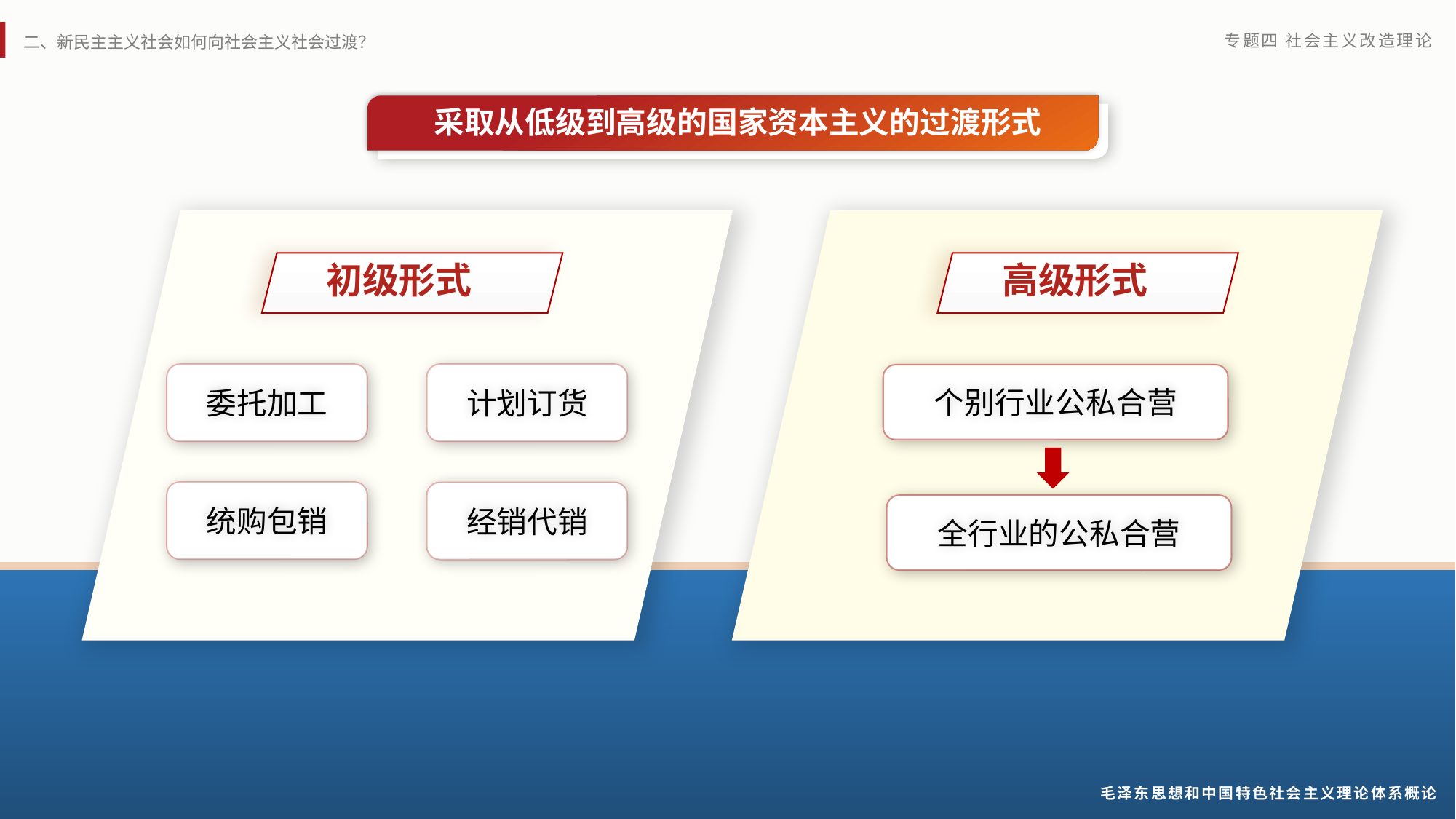

采取从低级到高级的国家资本主义的过渡形式

初级形式

高级形式

委托加工

计划订货

个别行业公私合营

统购包销

经销代销

全行业的公私合营

毛泽东思想和中国特色社会主义理论体系概论